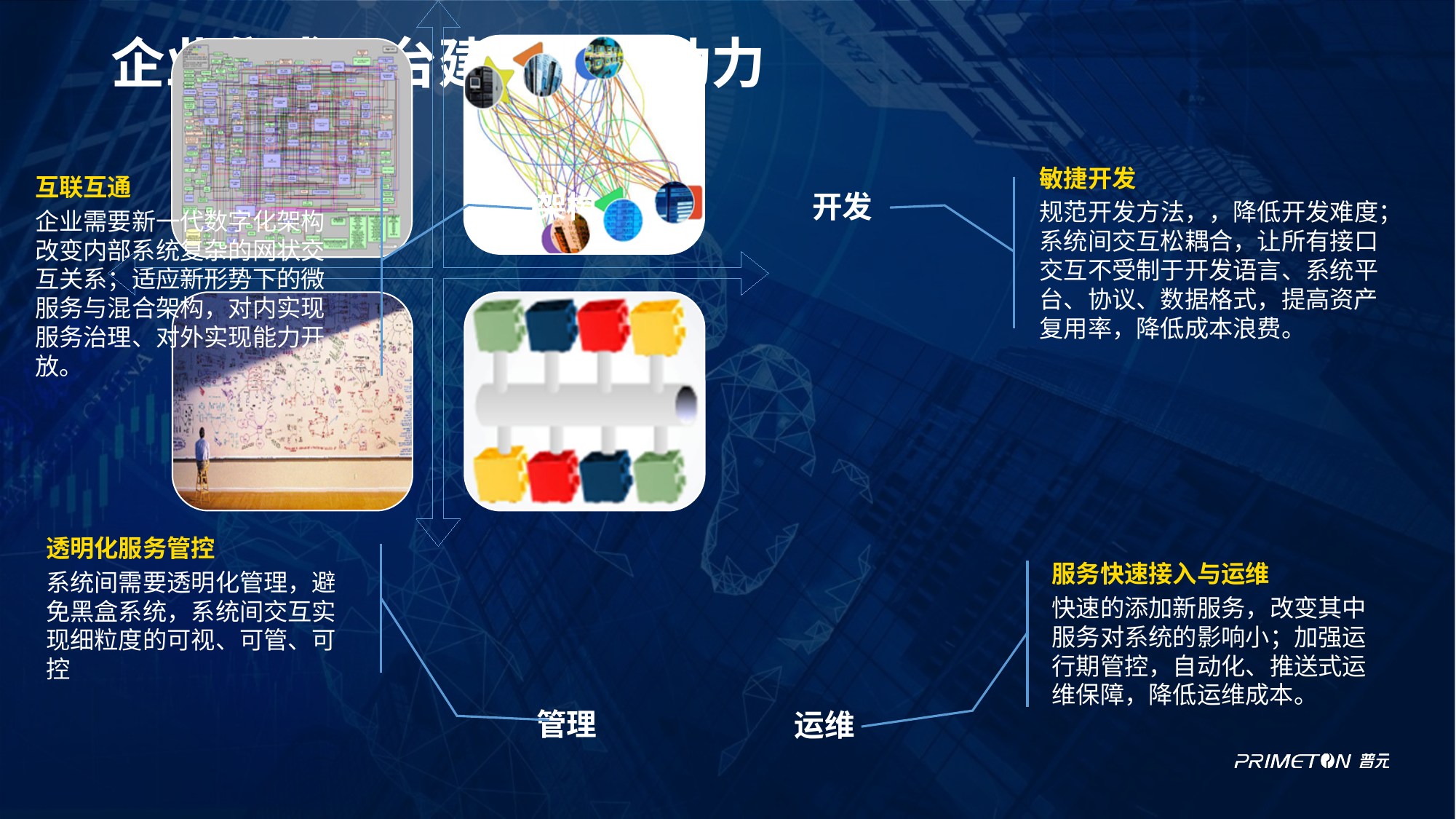

# 企业集成平台建设的驱动力
互联互通
企业需要新一代数字化架构改变内部系统复杂的网状交互关系；适应新形势下的微服务与混合架构，对内实现服务治理、对外实现能力开放。
敏捷开发
规范开发方法，，降低开发难度；系统间交互松耦合，让所有接口交互不受制于开发语言、系统平台、协议、数据格式，提高资产复用率，降低成本浪费。
架构
开发

透明化服务管控
系统间需要透明化管理，避免黑盒系统，系统间交互实现细粒度的可视、可管、可控
服务快速接入与运维
快速的添加新服务，改变其中服务对系统的影响小；加强运行期管控，自动化、推送式运维保障，降低运维成本。
管理
运维